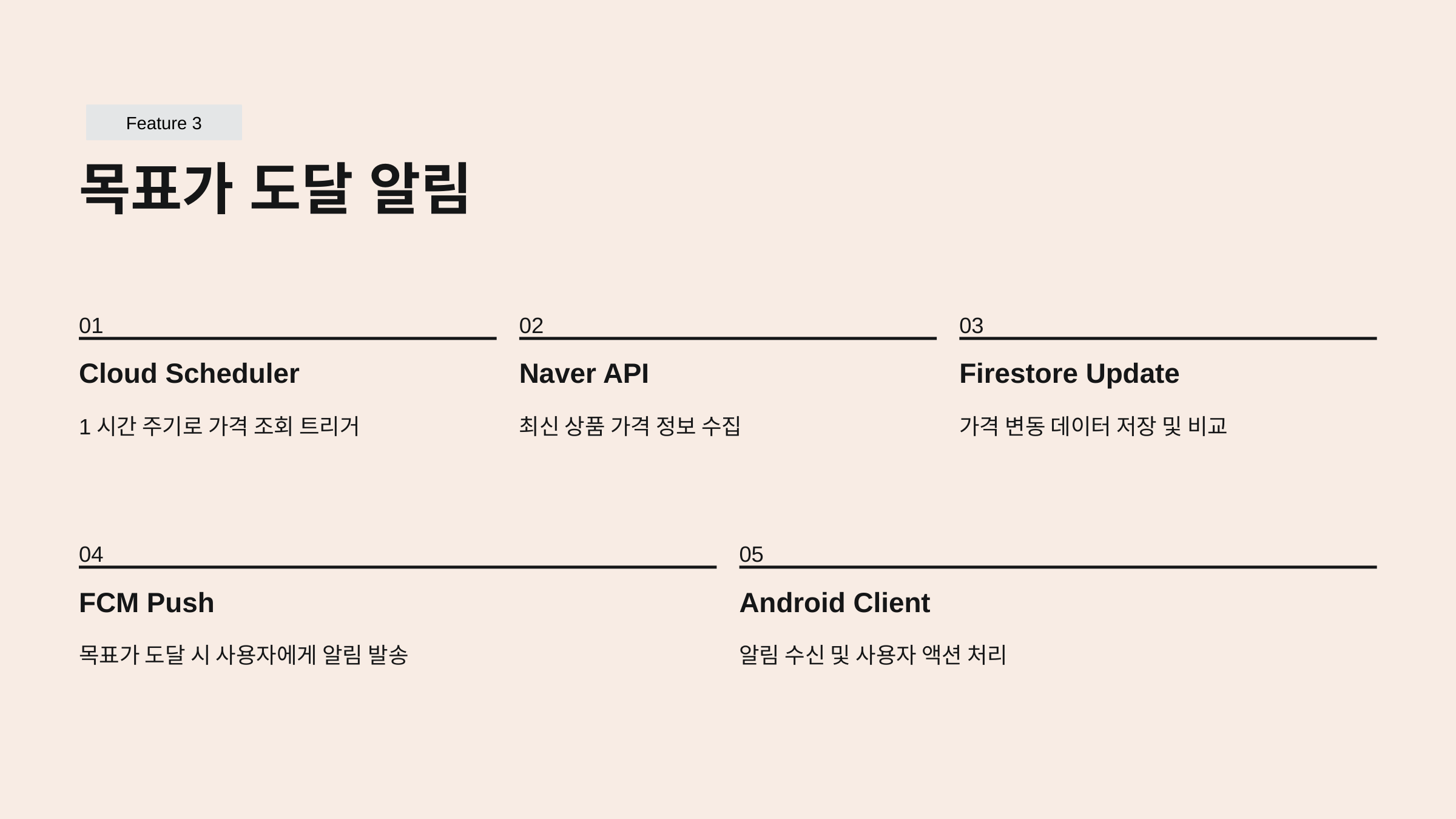

Feature 3
목표가 도달 알림
01
02
03

Cloud Scheduler
Naver API
Firestore Update
1시간 주기로 가격 조회 트리거
최신 상품 가격 정보 수집
가격 변동 데이터 저장 및 비교
04
05

FCM Push
Android Client
목표가 도달 시 사용자에게 알림 발송
알림 수신 및 사용자 액션 처리